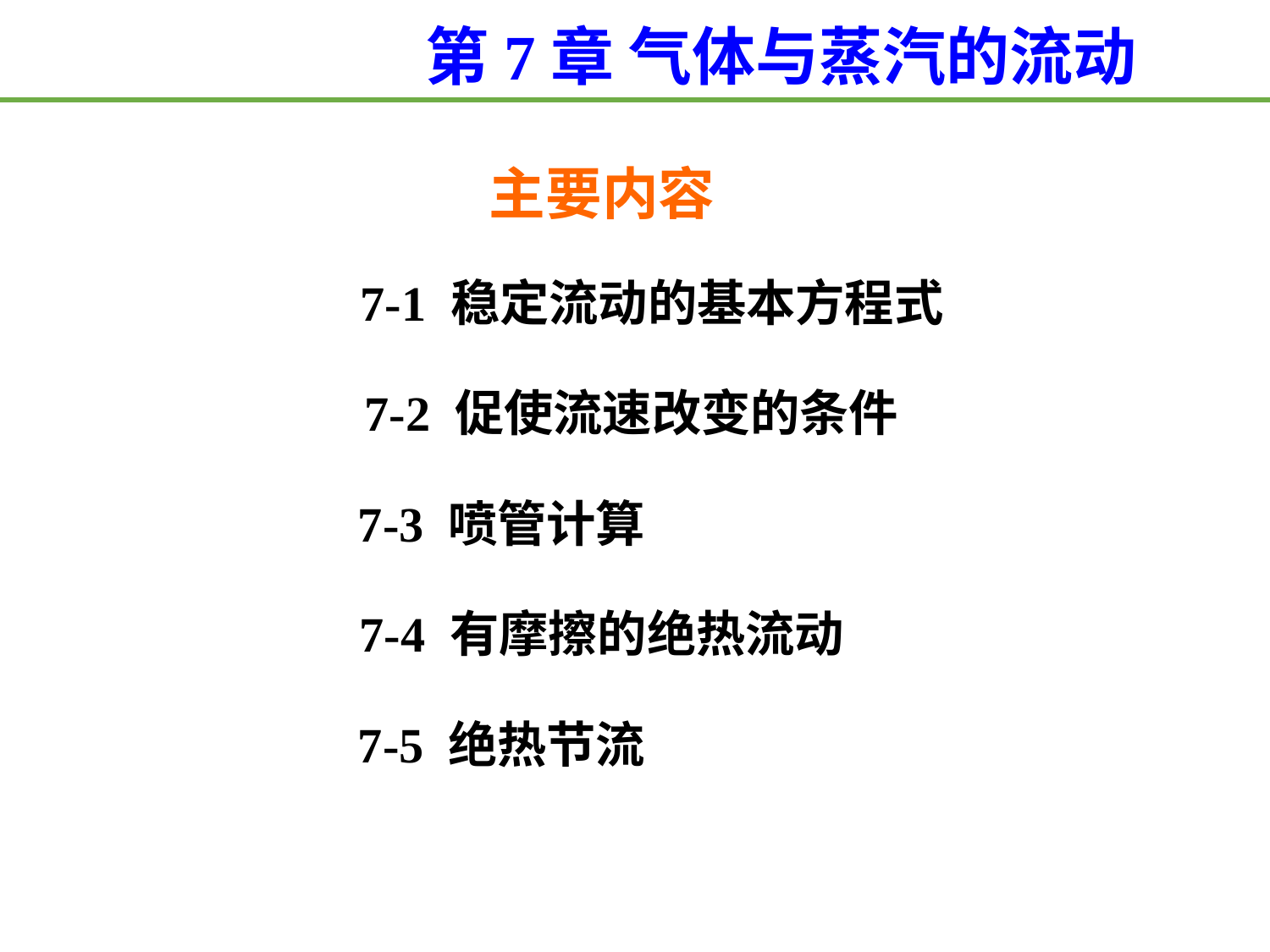

第7章 气体与蒸汽的流动
主要内容
7-1 稳定流动的基本方程式
7-2 促使流速改变的条件
7-3 喷管计算
7-4 有摩擦的绝热流动
7-5 绝热节流